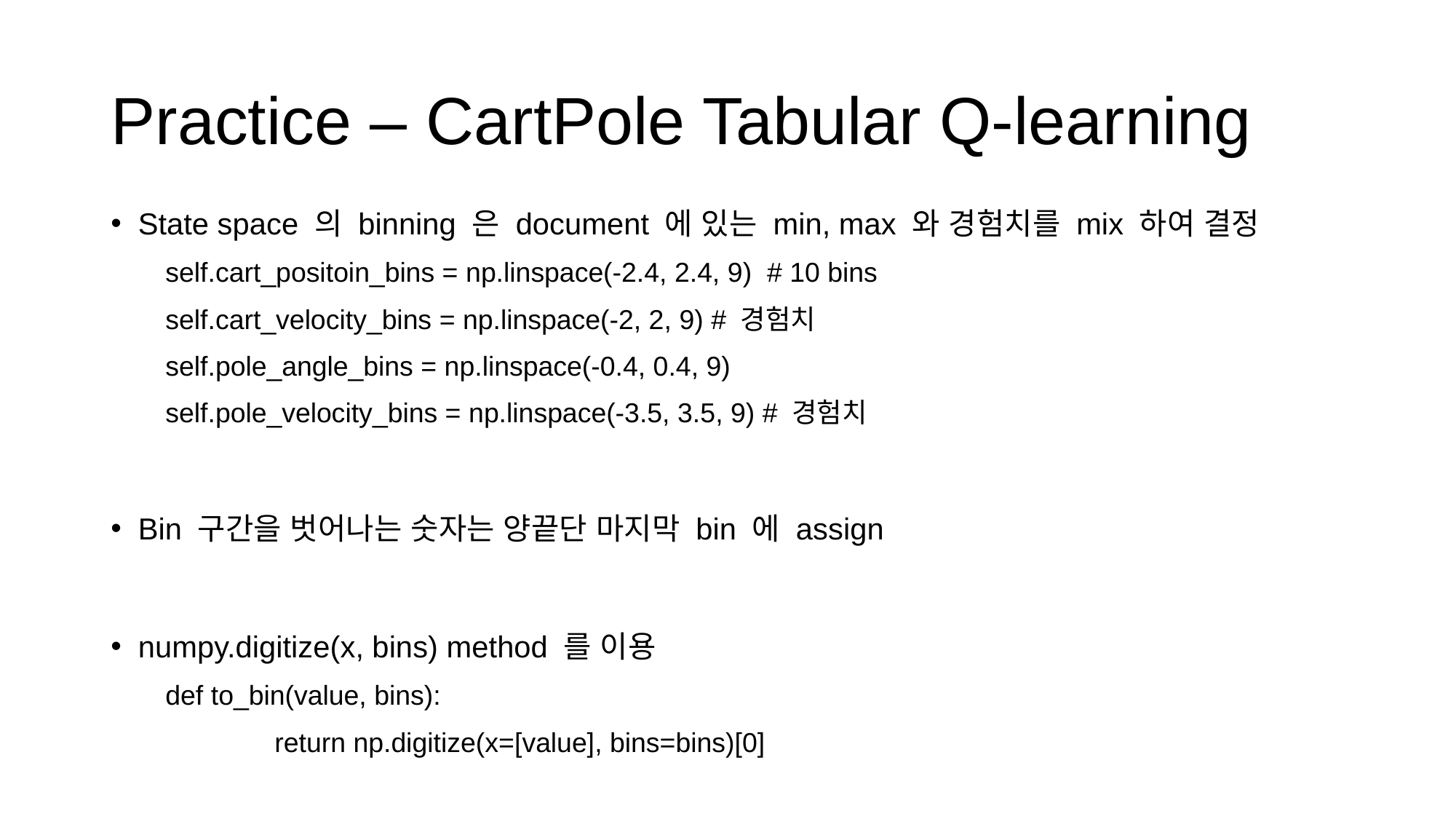

# Practice – CartPole Tabular Q-learning
State space 의 binning 은 document 에 있는 min, max 와 경험치를 mix 하여 결정
self.cart_positoin_bins = np.linspace(-2.4, 2.4, 9)  # 10 bins
self.cart_velocity_bins = np.linspace(-2, 2, 9) # 경험치
self.pole_angle_bins = np.linspace(-0.4, 0.4, 9)
self.pole_velocity_bins = np.linspace(-3.5, 3.5, 9) # 경험치

Bin 구간을 벗어나는 숫자는 양끝단 마지막 bin 에 assign

numpy.digitize(x, bins) method 를 이용
def to_bin(value, bins):
	return np.digitize(x=[value], bins=bins)[0]